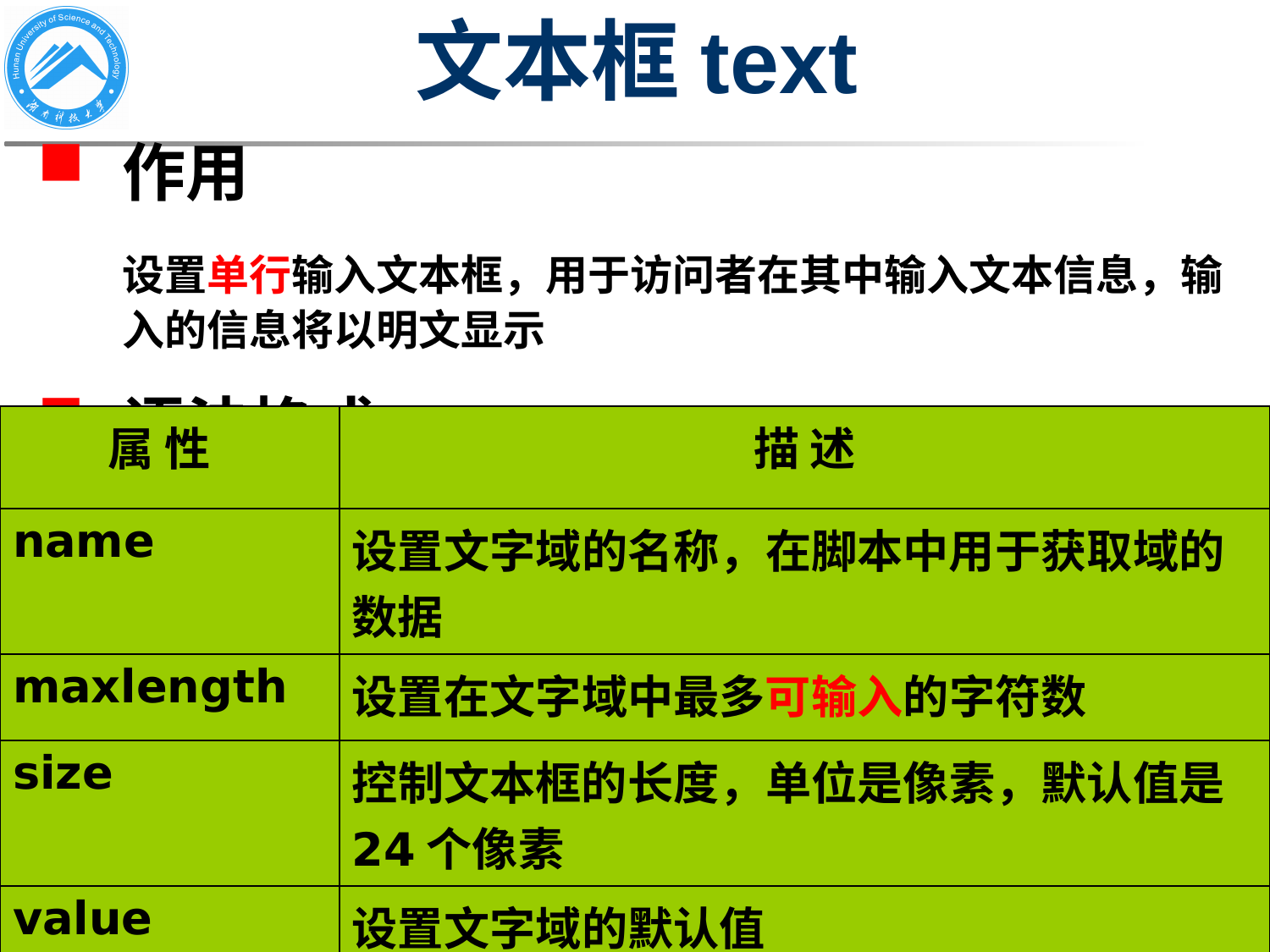

# 文本框text
作用
	设置单行输入文本框，用于访问者在其中输入文本信息，输入的信息将以明文显示
语法格式
<input  type=“text” name=“field_name” maxlength=“value” size=“value” value=“field_value” >
| 属 性 | 描 述 |
| --- | --- |
| name | 设置文字域的名称，在脚本中用于获取域的数据 |
| maxlength | 设置在文字域中最多可输入的字符数 |
| size | 控制文本框的长度，单位是像素，默认值是24个像素 |
| value | 设置文字域的默认值 |